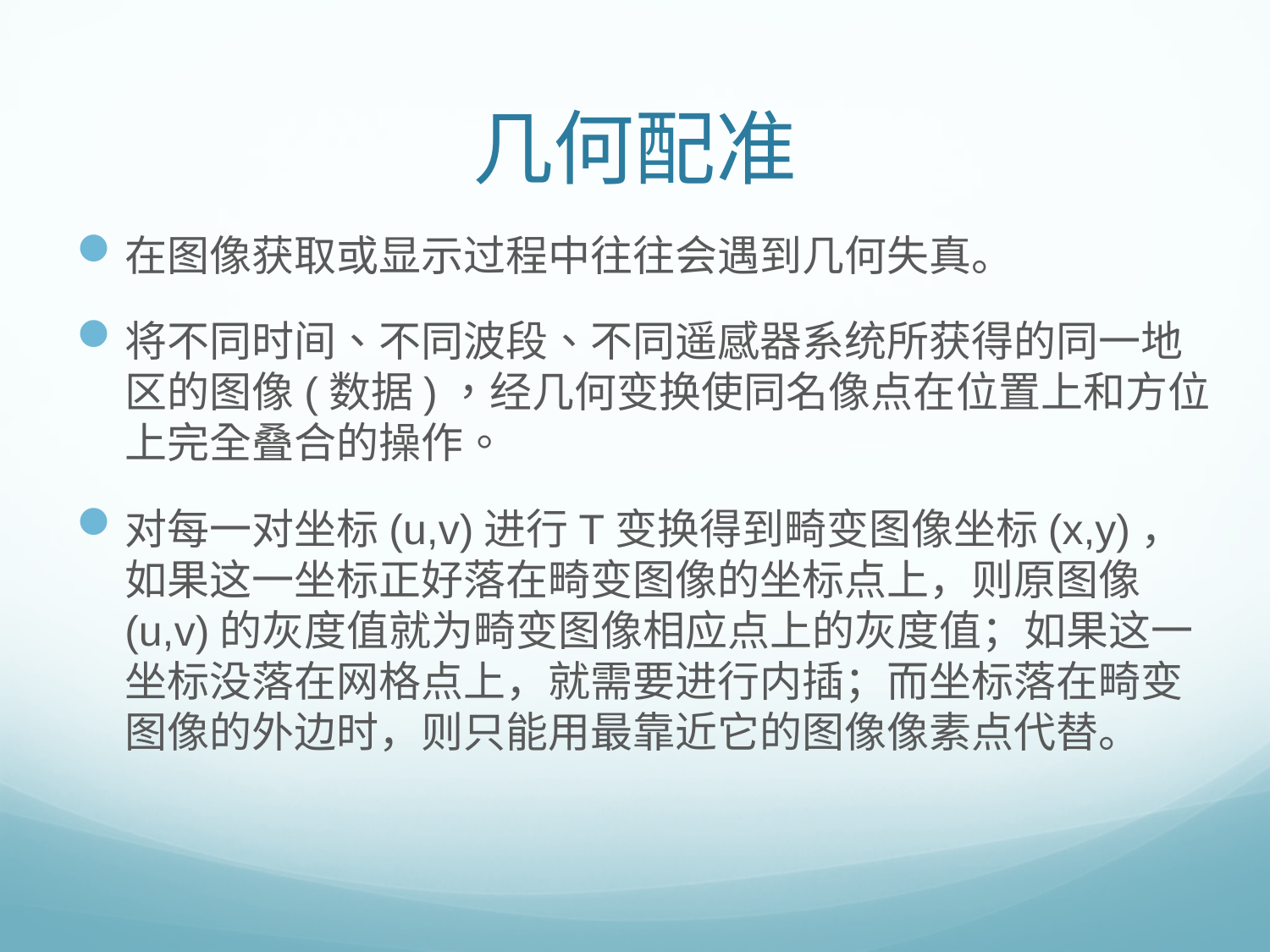

# 几何配准
在图像获取或显示过程中往往会遇到几何失真。
将不同时间、不同波段、不同遥感器系统所获得的同一地区的图像(数据)，经几何变换使同名像点在位置上和方位上完全叠合的操作。
对每一对坐标(u,v)进行T变换得到畸变图像坐标(x,y)，如果这一坐标正好落在畸变图像的坐标点上，则原图像(u,v)的灰度值就为畸变图像相应点上的灰度值；如果这一坐标没落在网格点上，就需要进行内插；而坐标落在畸变图像的外边时，则只能用最靠近它的图像像素点代替。